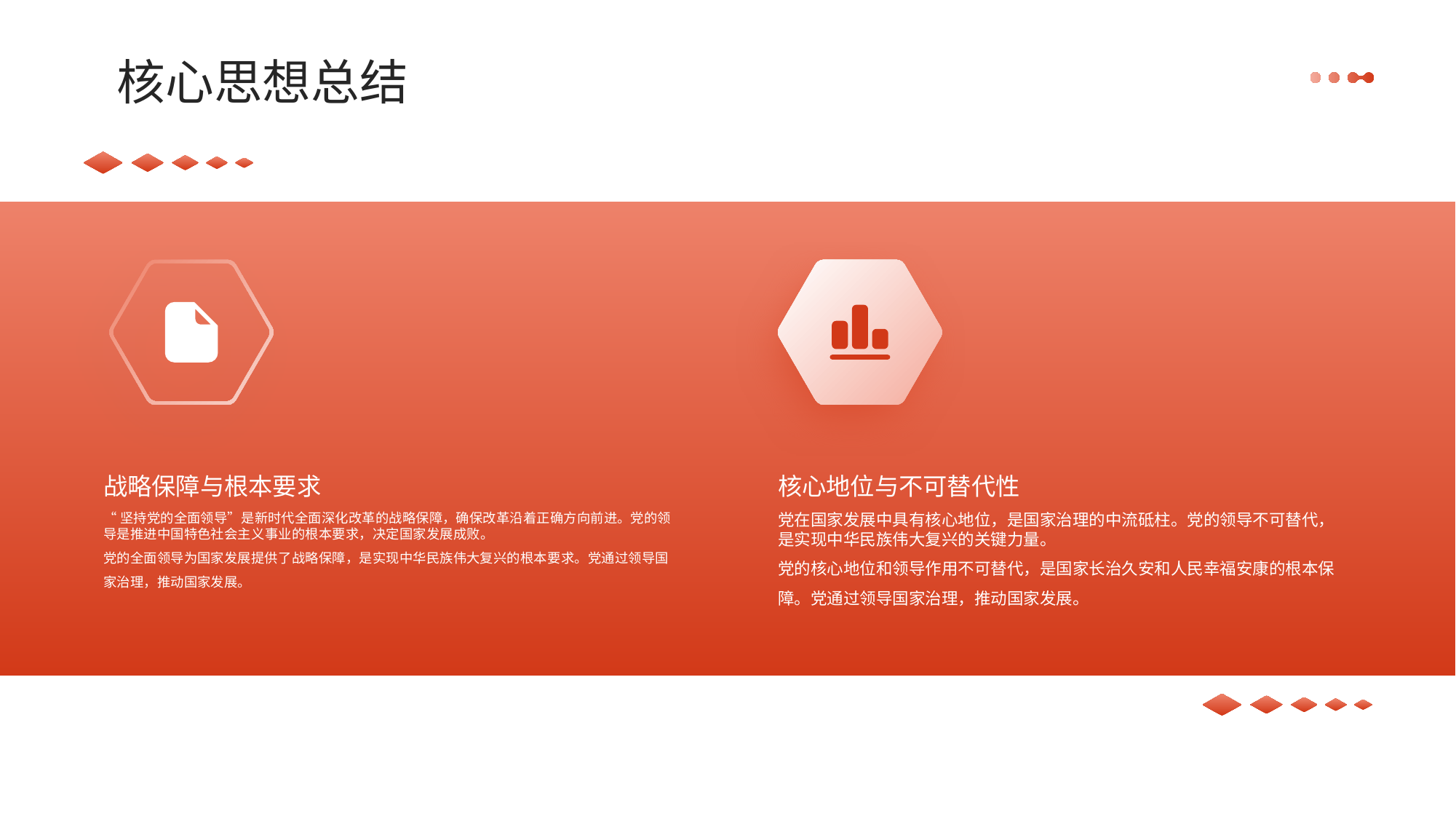

核心思想总结

战略保障与根本要求
核心地位与不可替代性
“坚持党的全面领导”是新时代全面深化改革的战略保障，确保改革沿着正确方向前进。党的领导是推进中国特色社会主义事业的根本要求，决定国家发展成败。
党的全面领导为国家发展提供了战略保障，是实现中华民族伟大复兴的根本要求。党通过领导国家治理，推动国家发展。
党在国家发展中具有核心地位，是国家治理的中流砥柱。党的领导不可替代，是实现中华民族伟大复兴的关键力量。
党的核心地位和领导作用不可替代，是国家长治久安和人民幸福安康的根本保障。党通过领导国家治理，推动国家发展。